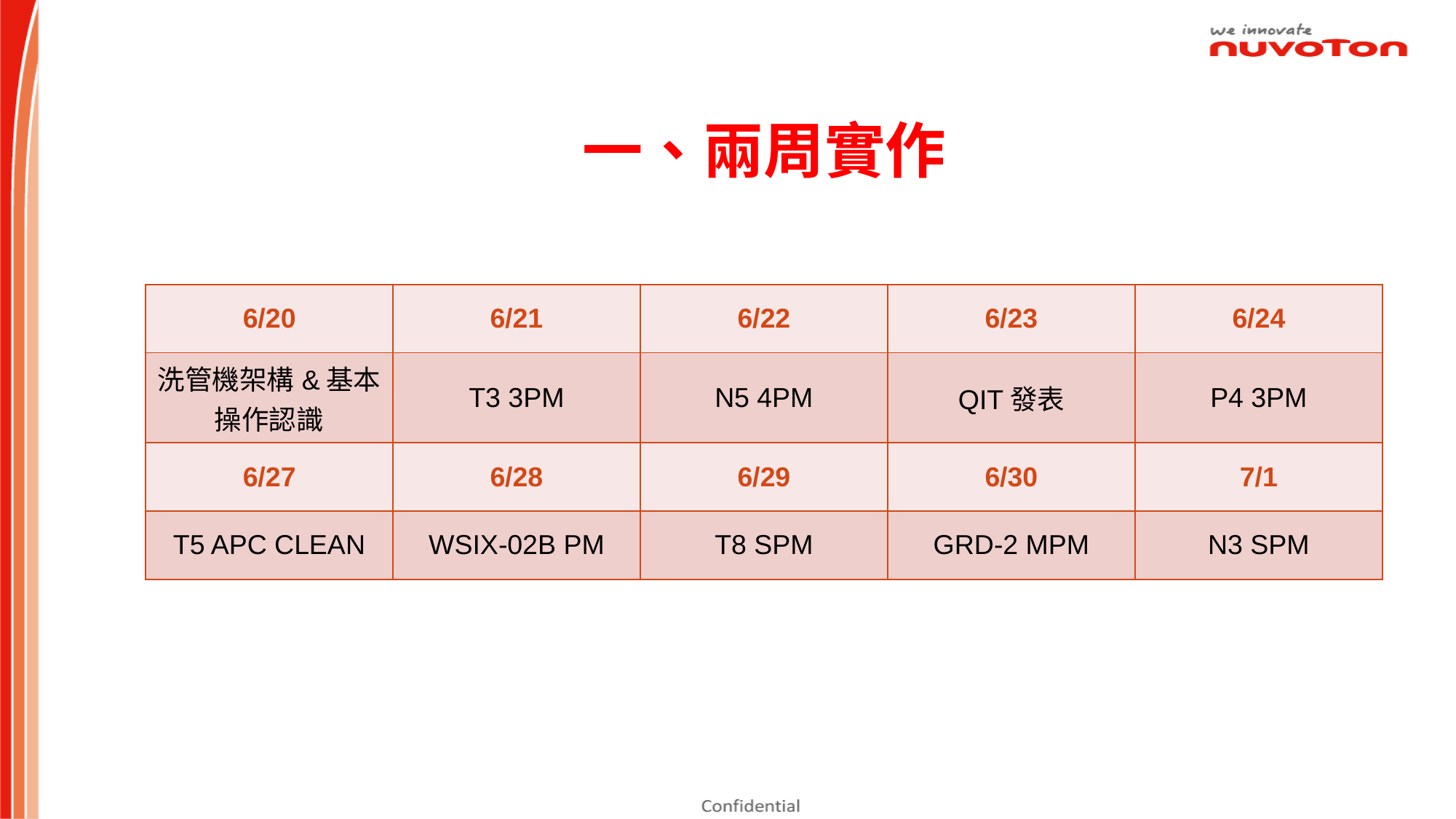

一、兩周實作
| 6/20 | 6/21 | 6/22 | 6/23 | 6/24 |
| --- | --- | --- | --- | --- |
| 洗管機架構&基本操作認識 | T3 3PM | N5 4PM | QIT發表 | P4 3PM |
| 6/27 | 6/28 | 6/29 | 6/30 | 7/1 |
| T5 APC CLEAN | WSIX-02B PM | T8 SPM | GRD-2 MPM | N3 SPM |